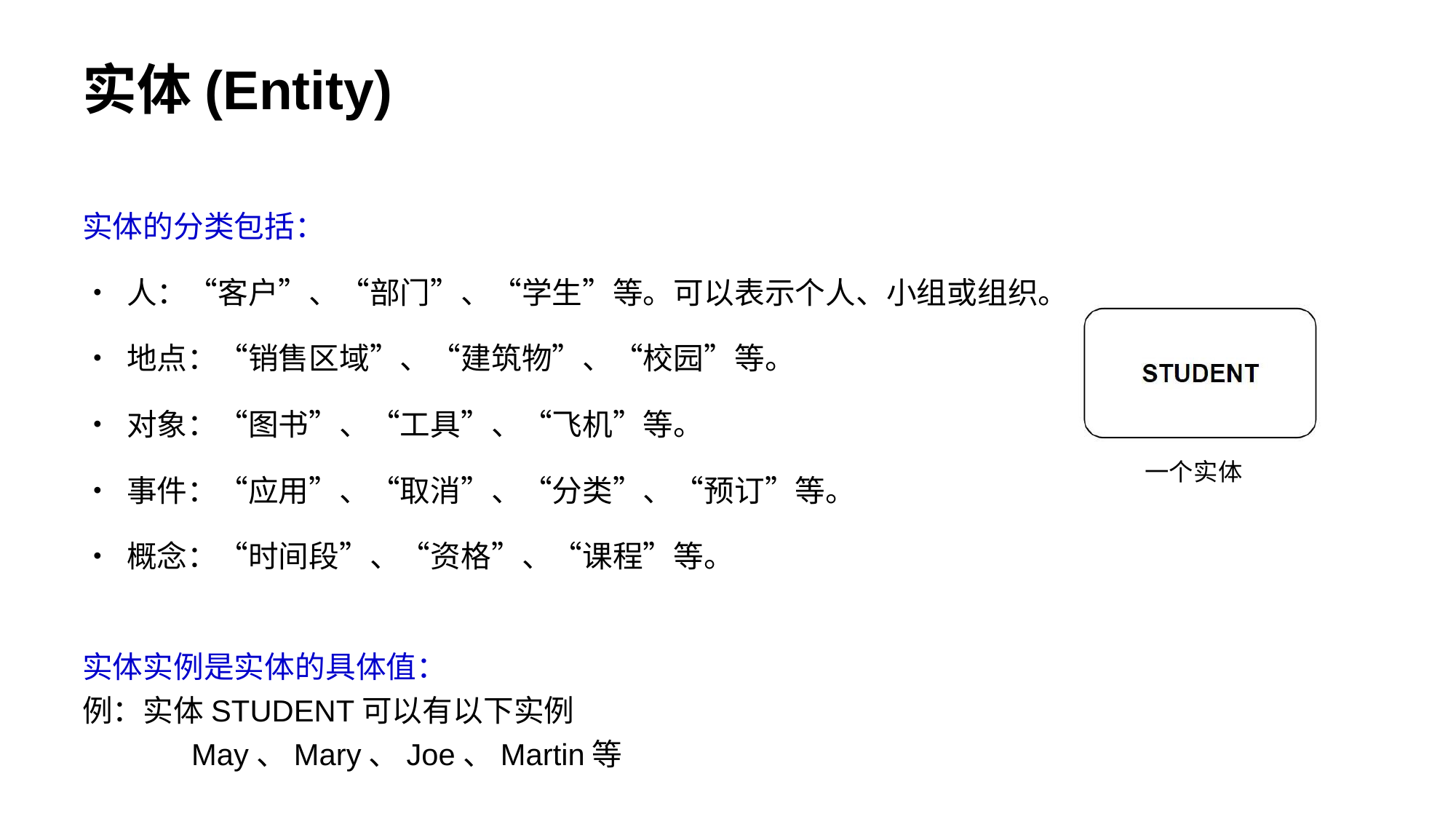

实体(Entity)

实体的分类包括：
• 人：“客户”、“部门”、“学生”等。可以表示个人、小组或组织。
• 地点：“销售区域”、“建筑物”、“校园”等。
• 对象：“图书”、“工具”、“飞机”等。
• 事件：“应用”、“取消”、“分类”、“预订”等。
• 概念：“时间段”、“资格”、“课程”等。

实体实例是实体的具体值：
例：实体STUDENT可以有以下实例
	May、Mary、Joe、Martin等

一个实体